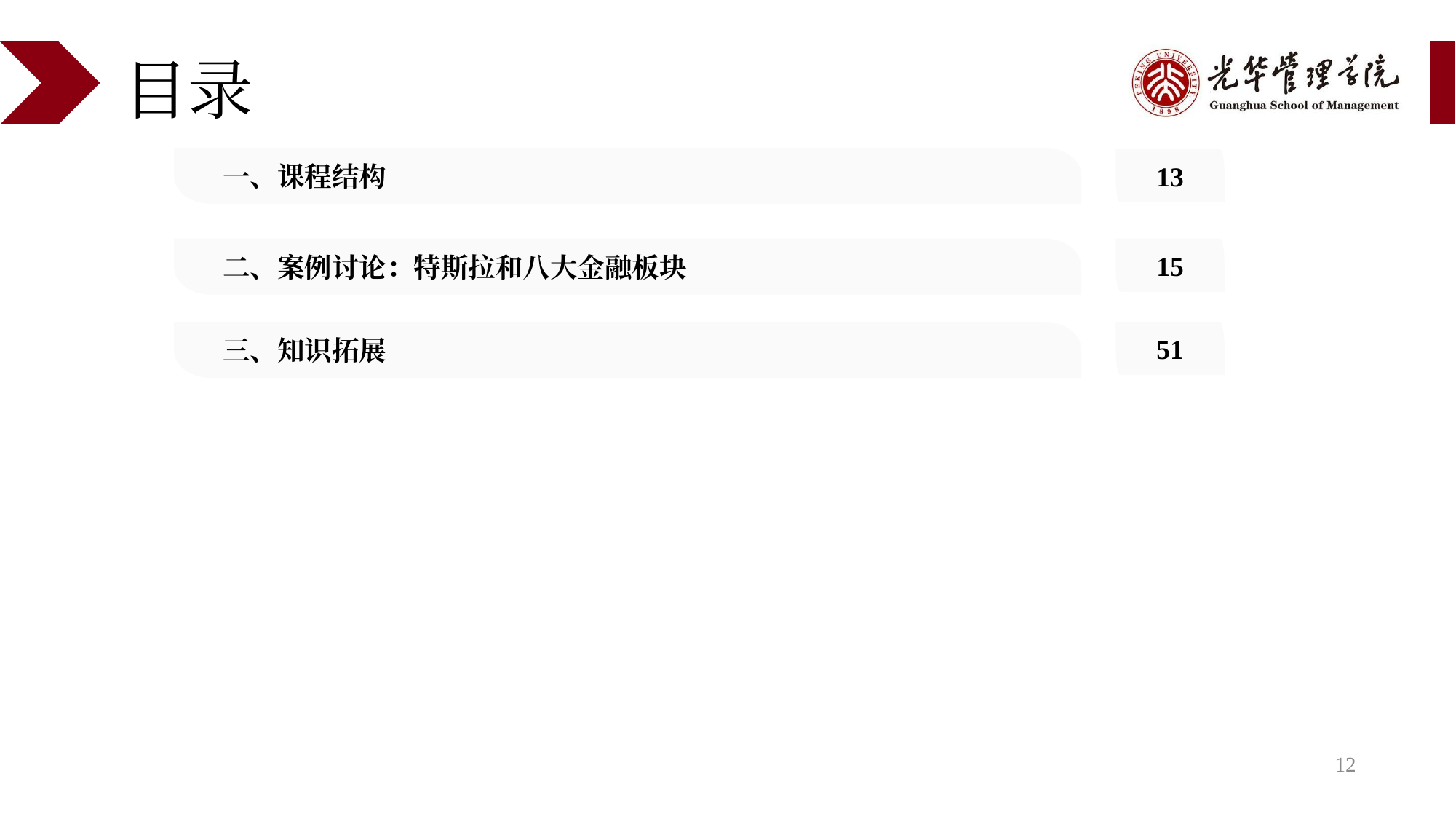

# 目录
一、课程结构
13
二、案例讨论：特斯拉和八大金融板块
15
三、知识拓展
51
12